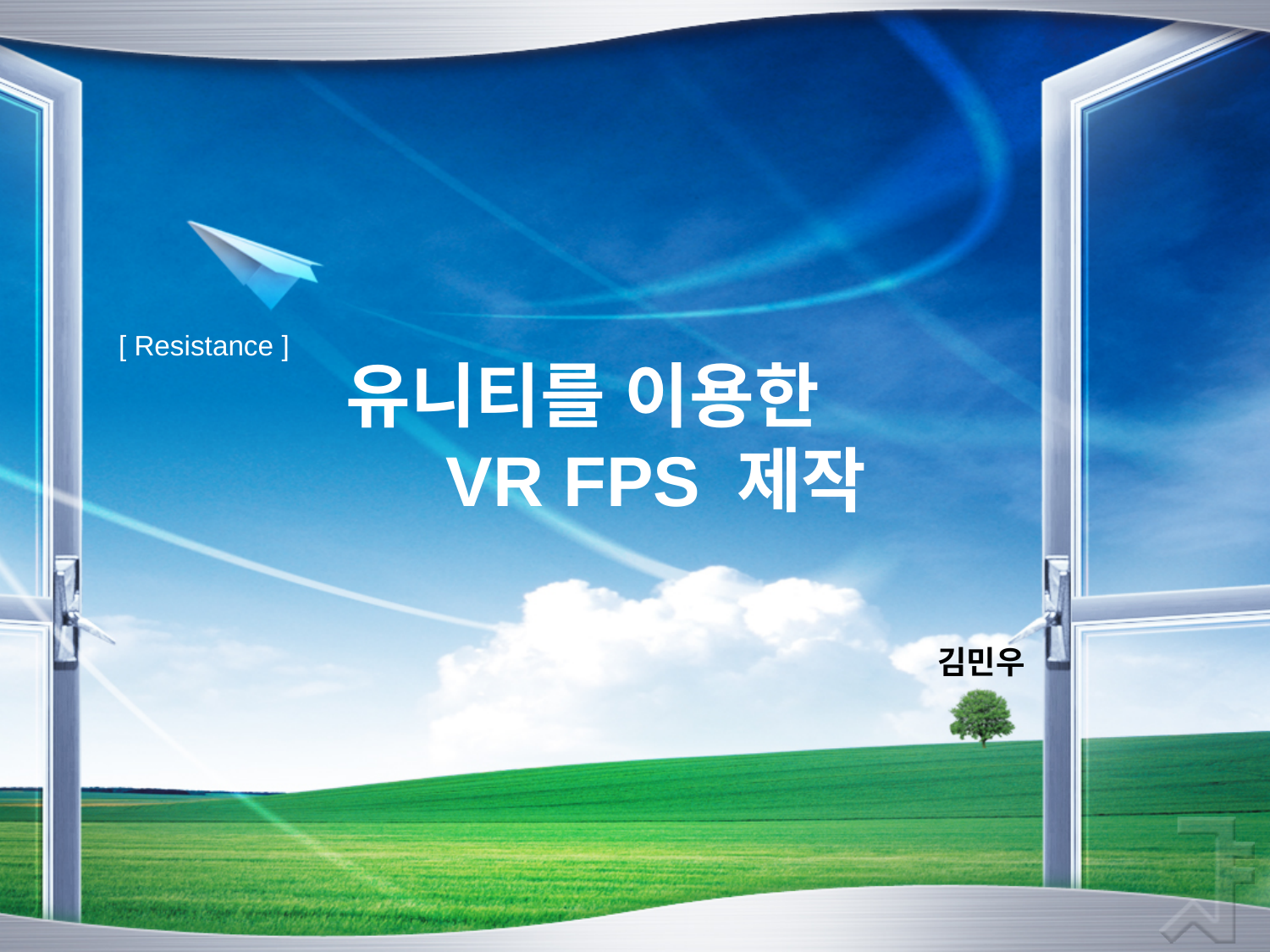

[ Resistance ]
# 유니티를 이용한 VR FPS 제작
김민우